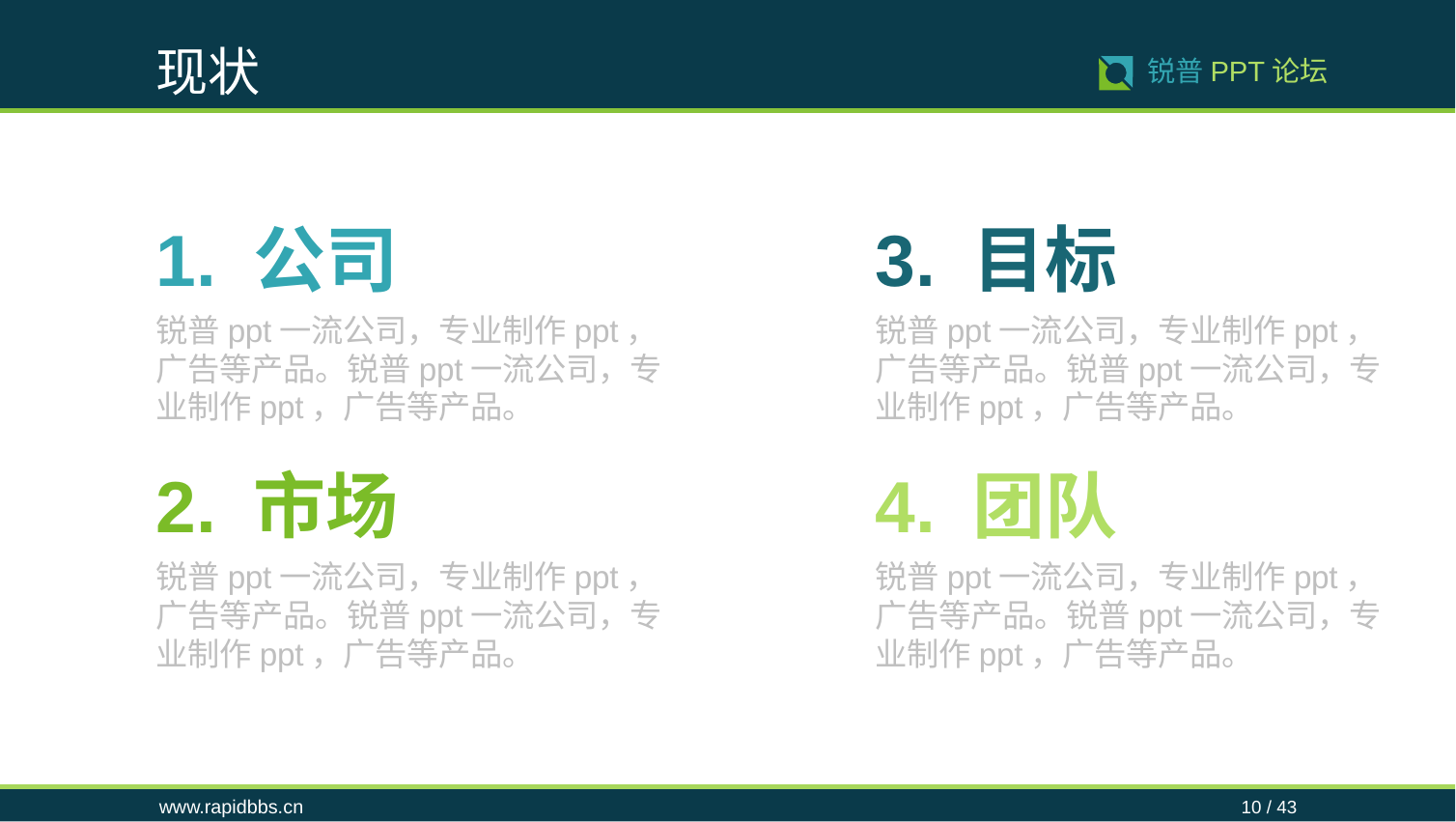

现状

10 / 43

锐普PPT论坛
1. 公司
3. 目标
锐普ppt一流公司，专业制作ppt，广告等产品。锐普ppt一流公司，专业制作ppt，广告等产品。
锐普ppt一流公司，专业制作ppt，广告等产品。锐普ppt一流公司，专业制作ppt，广告等产品。
2. 市场
4. 团队
锐普ppt一流公司，专业制作ppt，广告等产品。锐普ppt一流公司，专业制作ppt，广告等产品。
锐普ppt一流公司，专业制作ppt，广告等产品。锐普ppt一流公司，专业制作ppt，广告等产品。
www.rapidbbs.cn